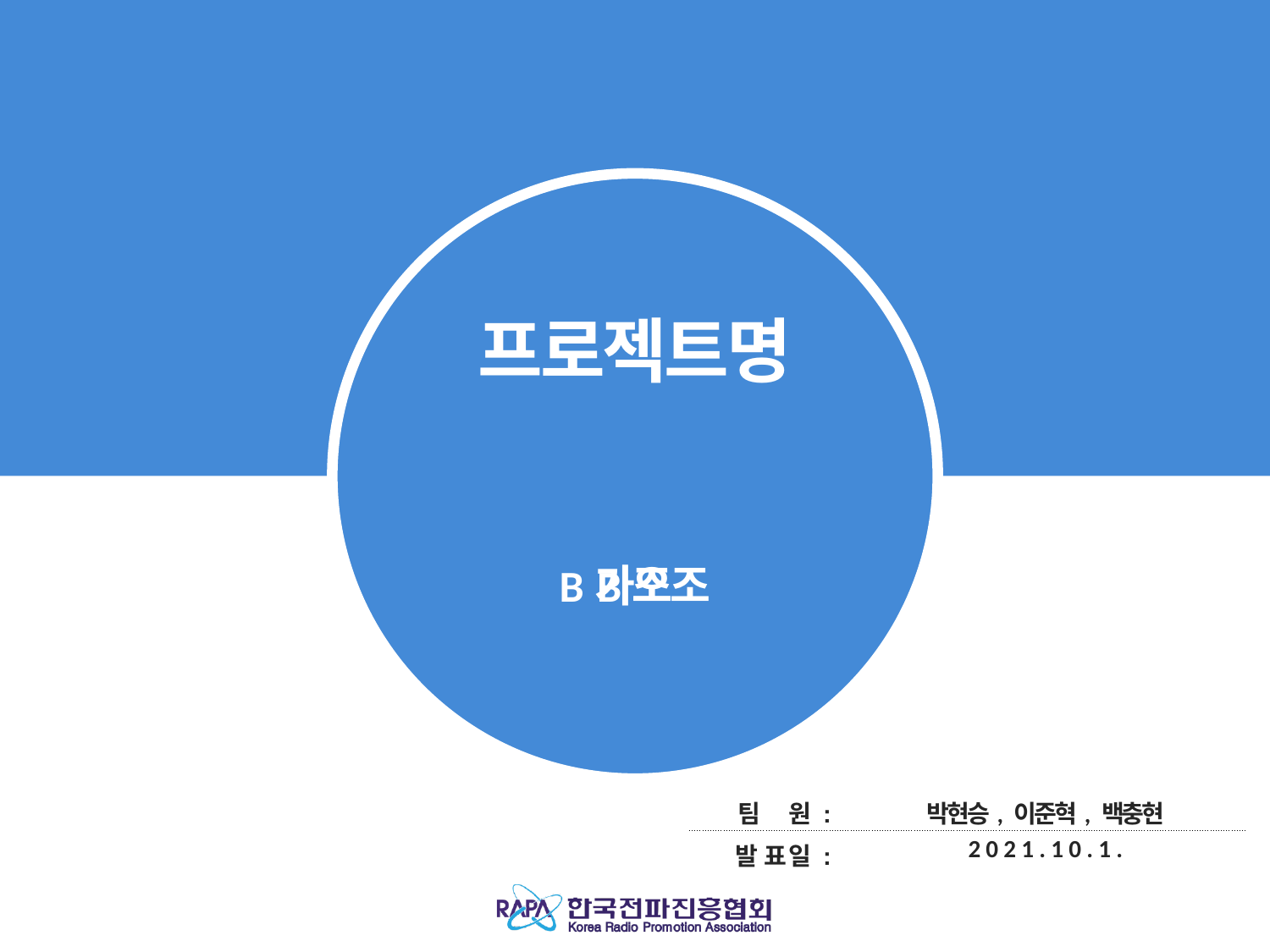

프로젝트명
B가오조
B조
| 팀 원 : | 박현승, 이준혁, 백충현 |
| --- | --- |
| 발 표 일 : | 2021.10.1. |